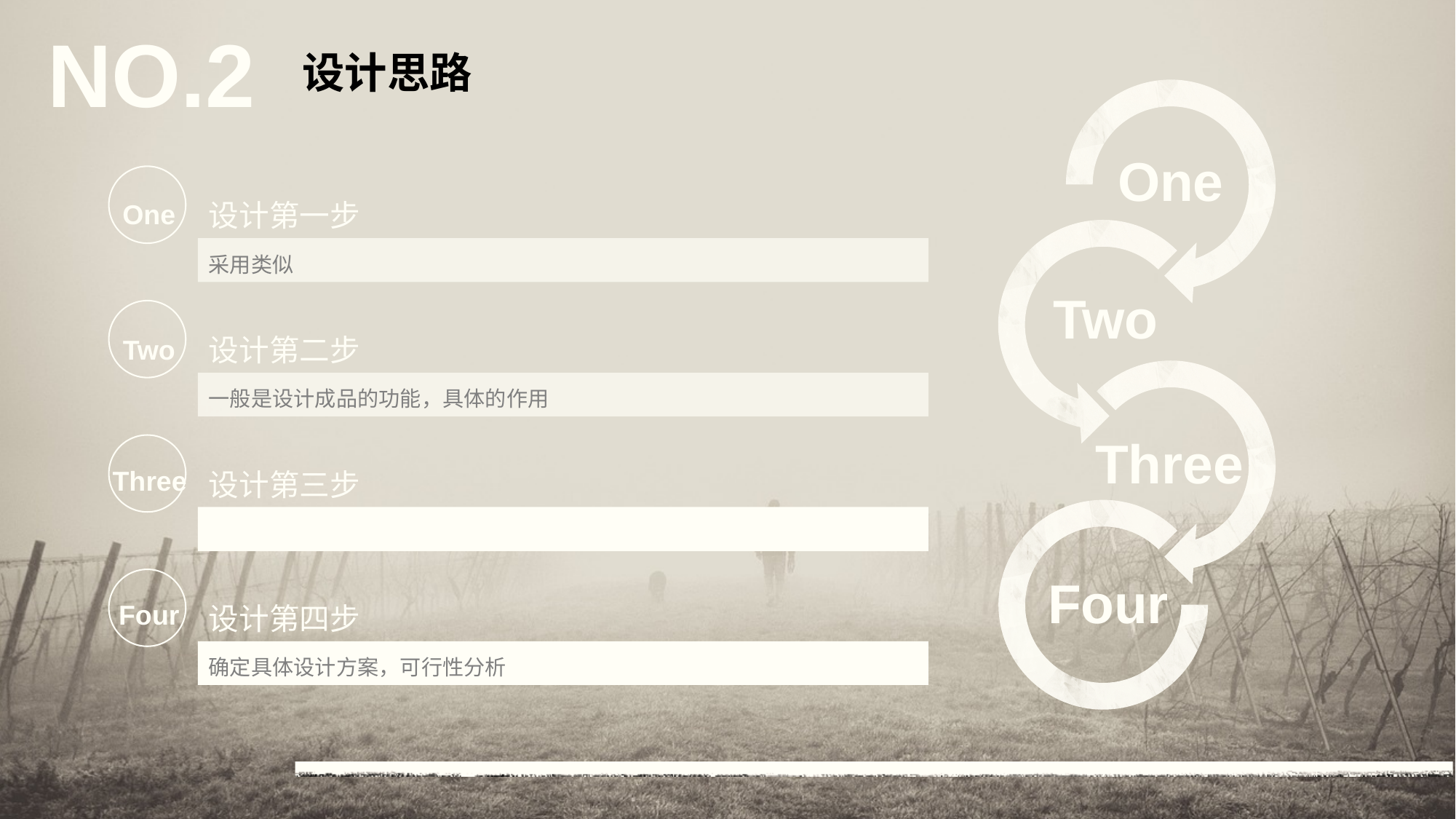

NO.2
设计思路

One

One
设计第一步
采用类似

Two

Two
设计第二步
一般是设计成品的功能，具体的作用

Three

Three
设计第三步

Four

Four
设计第四步
确定具体设计方案，可行性分析